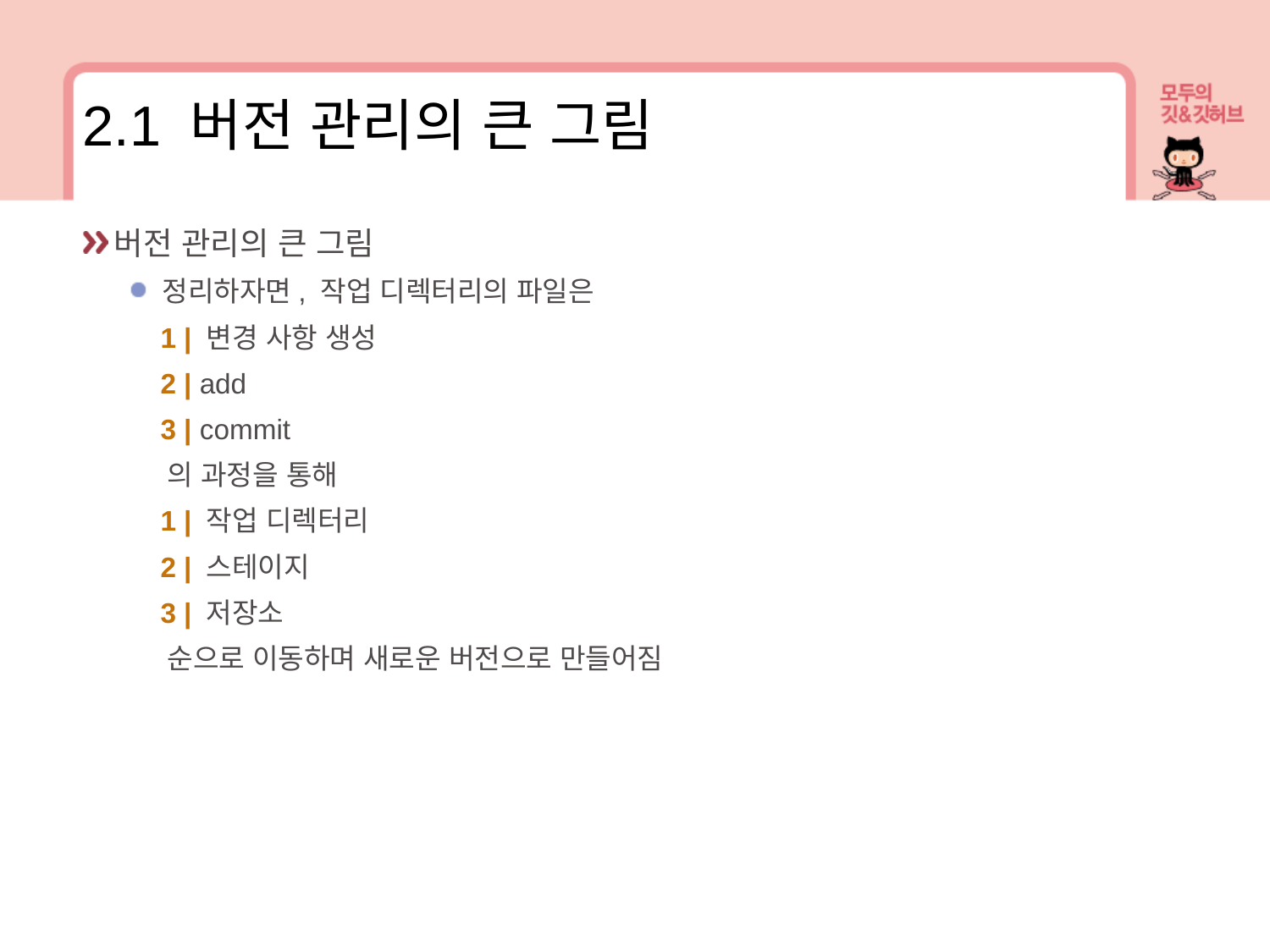

2.1 버전 관리의 큰 그림
버전 관리의 큰 그림
정리하자면, 작업 디렉터리의 파일은
    1 | 변경 사항 생성
    2 | add
    3 | commit
    의 과정을 통해
    1 | 작업 디렉터리
    2 | 스테이지
    3 | 저장소
    순으로 이동하며 새로운 버전으로 만들어짐